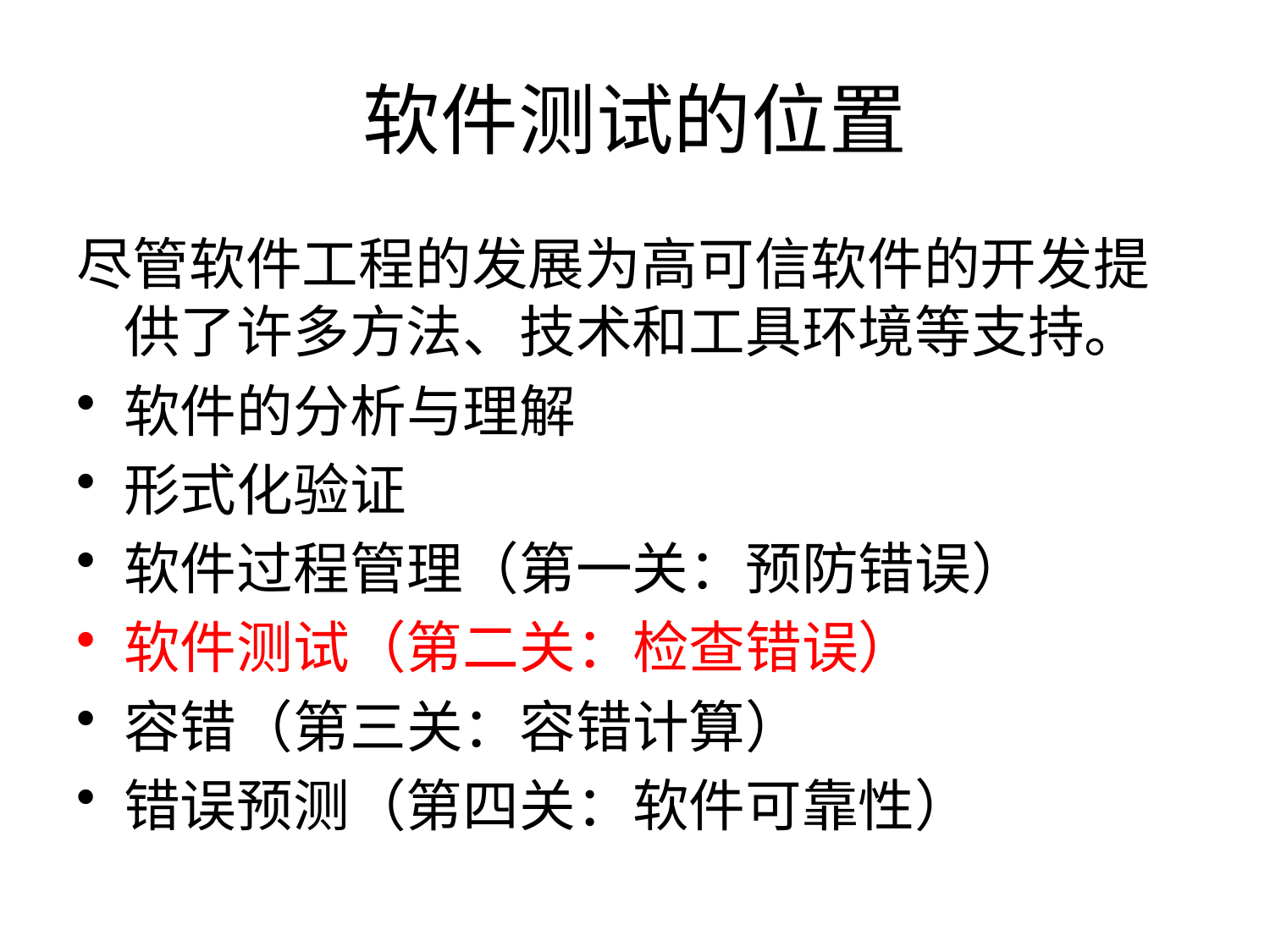

软件测试的位置
尽管软件工程的发展为高可信软件的开发提供了许多方法、技术和工具环境等支持。
软件的分析与理解
形式化验证
软件过程管理（第一关：预防错误）
软件测试（第二关：检查错误）
容错（第三关：容错计算）
错误预测（第四关：软件可靠性）